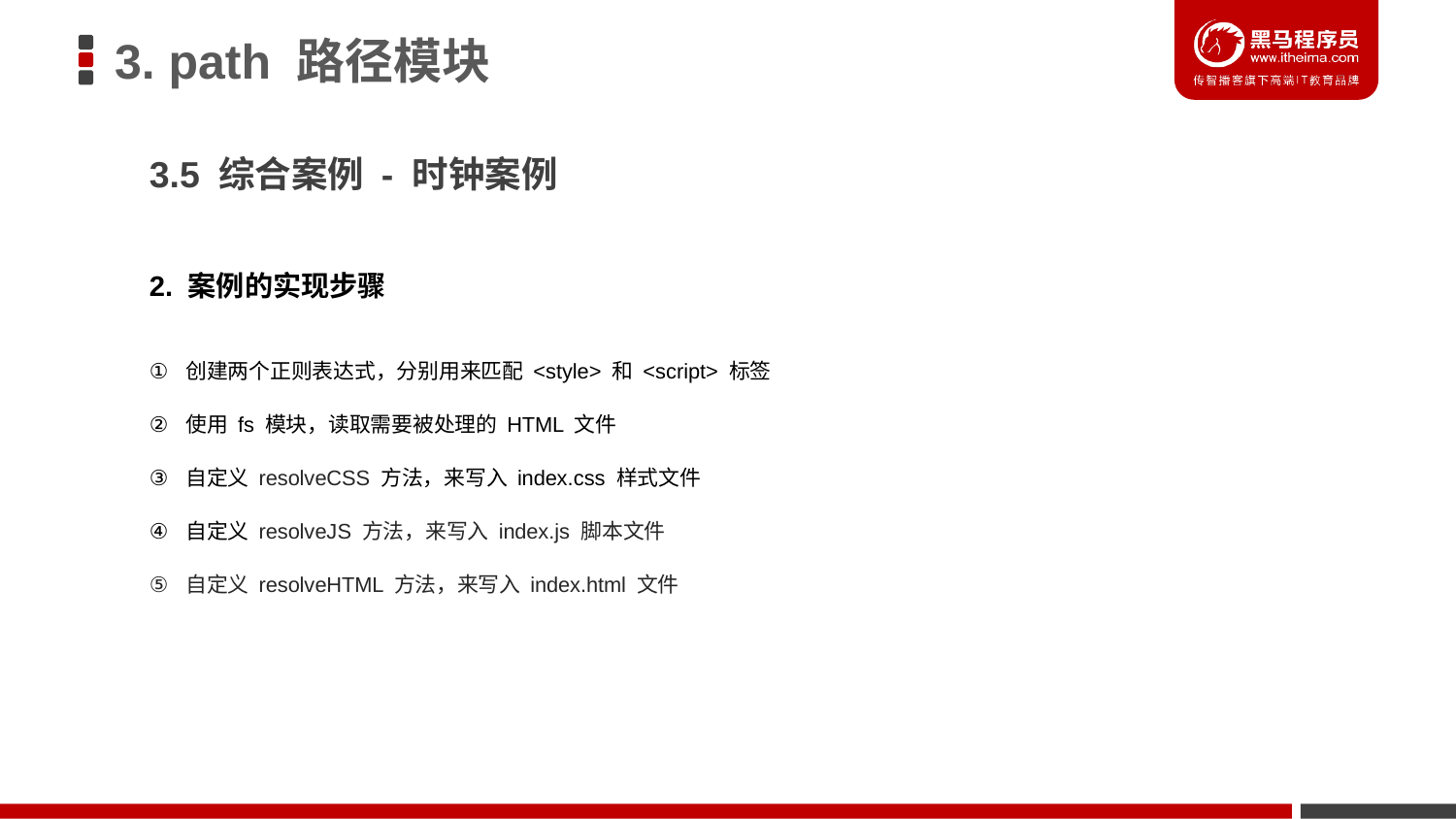

# 3. path 路径模块
3.5 综合案例 - 时钟案例
2. 案例的实现步骤
创建两个正则表达式，分别用来匹配 <style> 和 <script> 标签
使用 fs 模块，读取需要被处理的 HTML 文件
自定义 resolveCSS 方法，来写入 index.css 样式文件
自定义 resolveJS 方法，来写入 index.js 脚本文件
自定义 resolveHTML 方法，来写入 index.html 文件